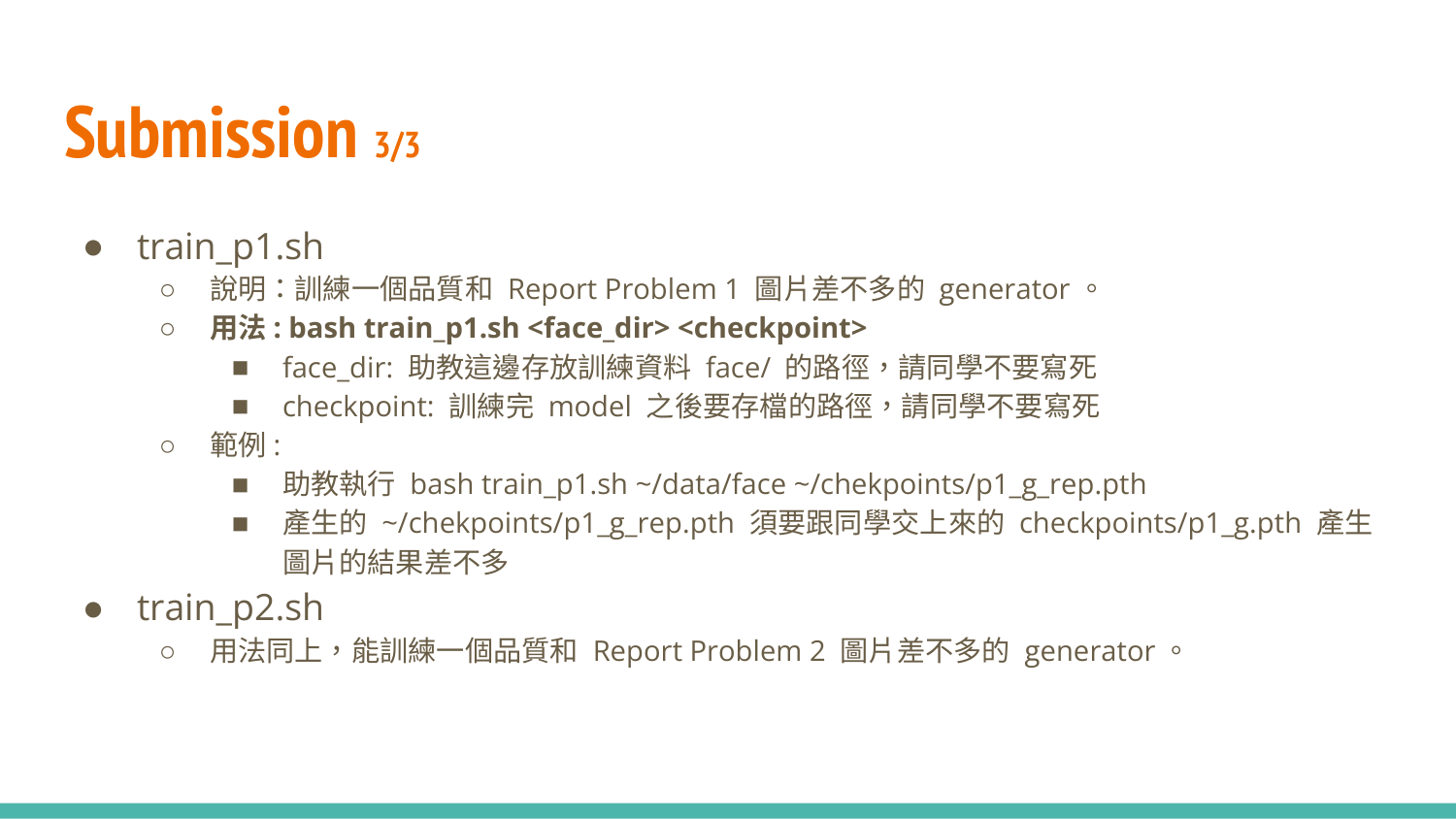

# Submission 3/3

train_p1.sh
說明：訓練一個品質和 Report Problem 1 圖片差不多的 generator。
用法: bash train_p1.sh <face_dir> <checkpoint>
face_dir: 助教這邊存放訓練資料 face/ 的路徑，請同學不要寫死
checkpoint: 訓練完 model 之後要存檔的路徑，請同學不要寫死
範例:
助教執行 bash train_p1.sh ~/data/face ~/chekpoints/p1_g_rep.pth
產生的 ~/chekpoints/p1_g_rep.pth 須要跟同學交上來的 checkpoints/p1_g.pth 產生圖片的結果差不多
train_p2.sh
用法同上，能訓練一個品質和 Report Problem 2 圖片差不多的 generator。